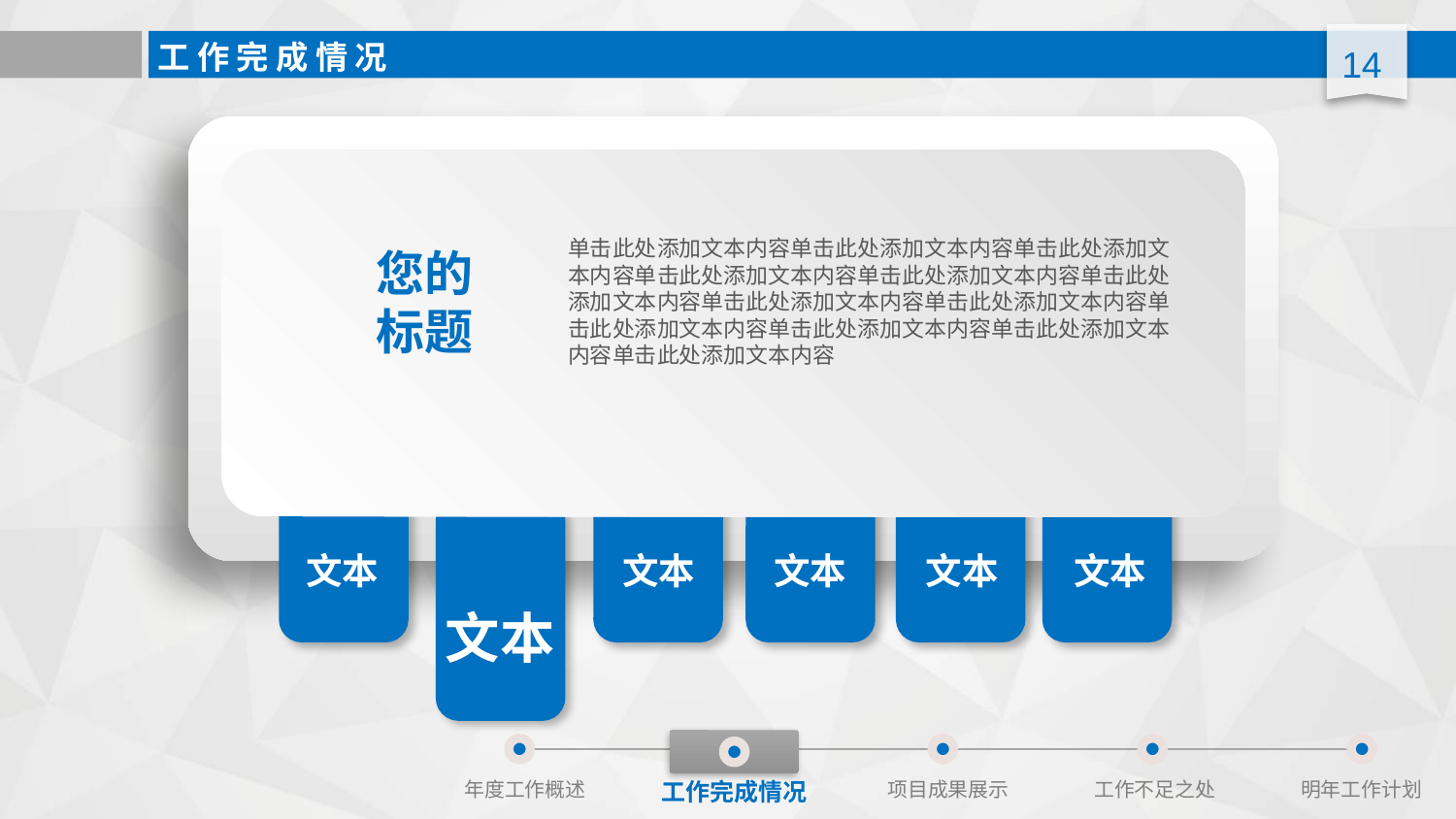

工 作 完 成 情 况

单击此处添加文本内容单击此处添加文本内容单击此处添加文本内容单击此处添加文本内容单击此处添加文本内容单击此处添加文本内容单击此处添加文本内容单击此处添加文本内容单击此处添加文本内容单击此处添加文本内容单击此处添加文本内容单击此处添加文本内容
您的
标题

文本

文本

文本

文本

文本

文本